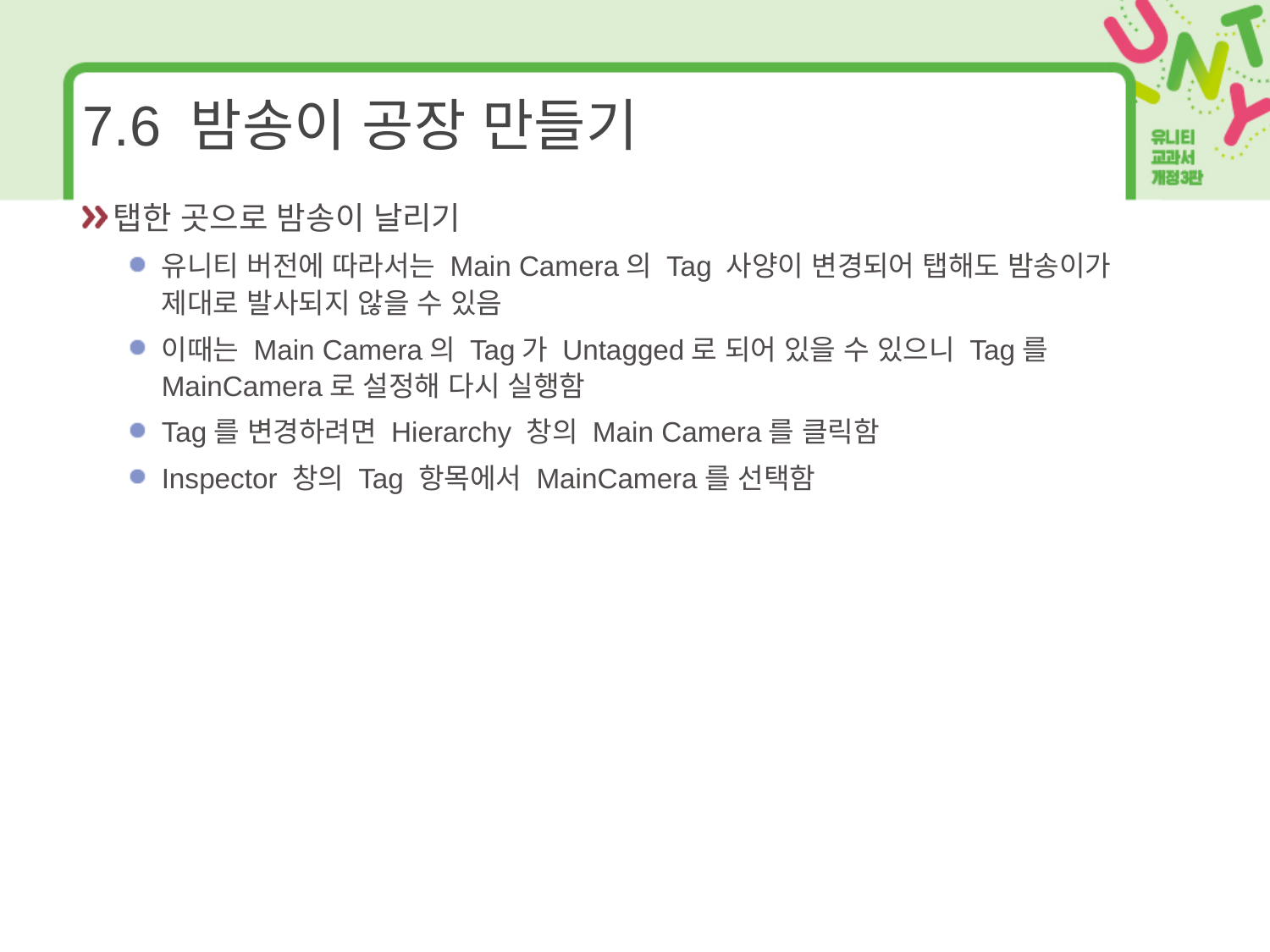

# 7.6 밤송이 공장 만들기
탭한 곳으로 밤송이 날리기
유니티 버전에 따라서는 Main Camera의 Tag 사양이 변경되어 탭해도 밤송이가 제대로 발사되지 않을 수 있음
이때는 Main Camera의 Tag가 Untagged로 되어 있을 수 있으니 Tag를 MainCamera로 설정해 다시 실행함
Tag를 변경하려면 Hierarchy 창의 Main Camera를 클릭함
Inspector 창의 Tag 항목에서 MainCamera를 선택함